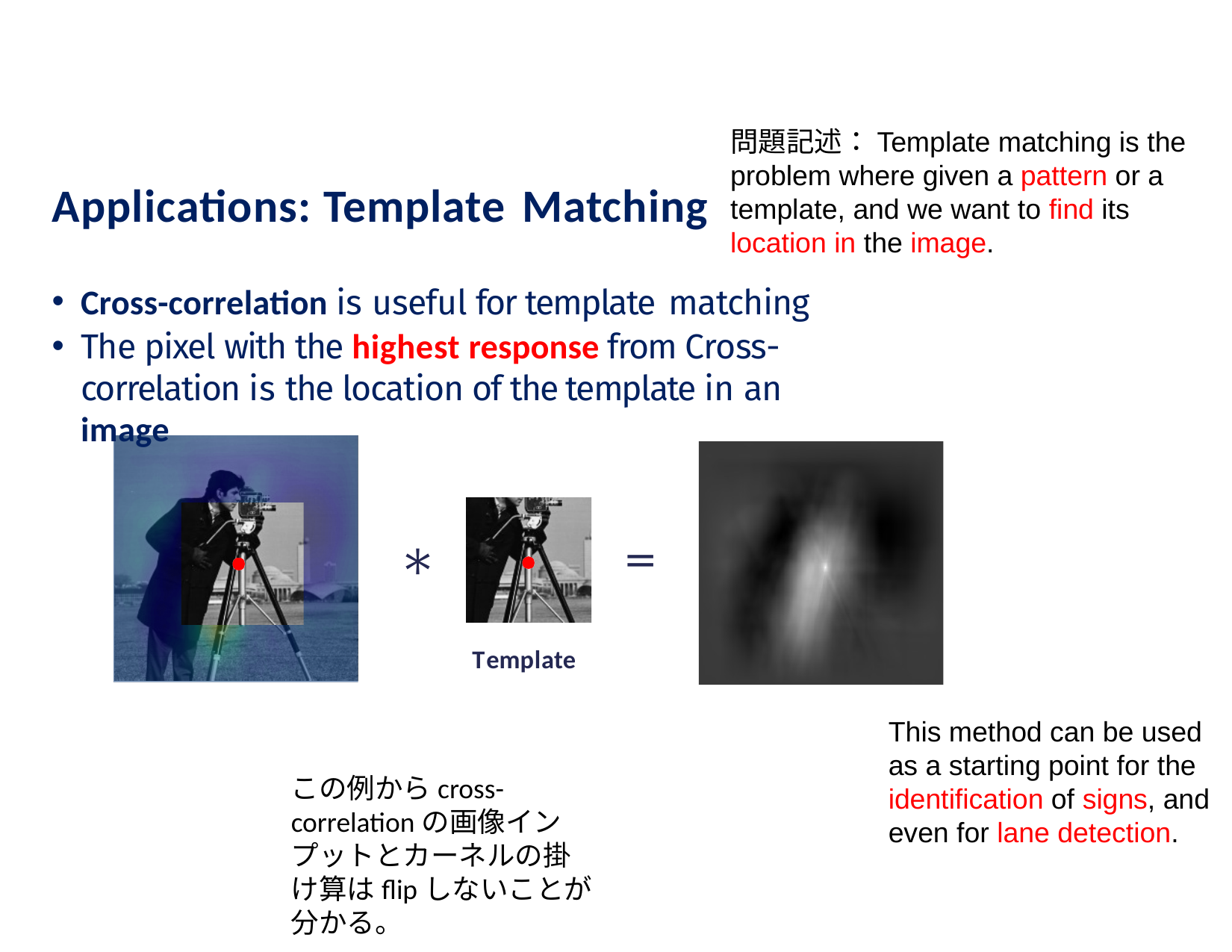

問題記述：Template matching is the problem where given a pattern or a template, and we want to find its location in the image.
# Applications: Template Matching
Cross-correlation is useful for template matching
The pixel with the highest response from Cross-  correlation is the location of the template in an image

=
∗

Template
This method can be used as a starting point for the identification of signs, and even for lane detection.
この例からcross-correlationの画像インプットとカーネルの掛け算はflipしないことが分かる。